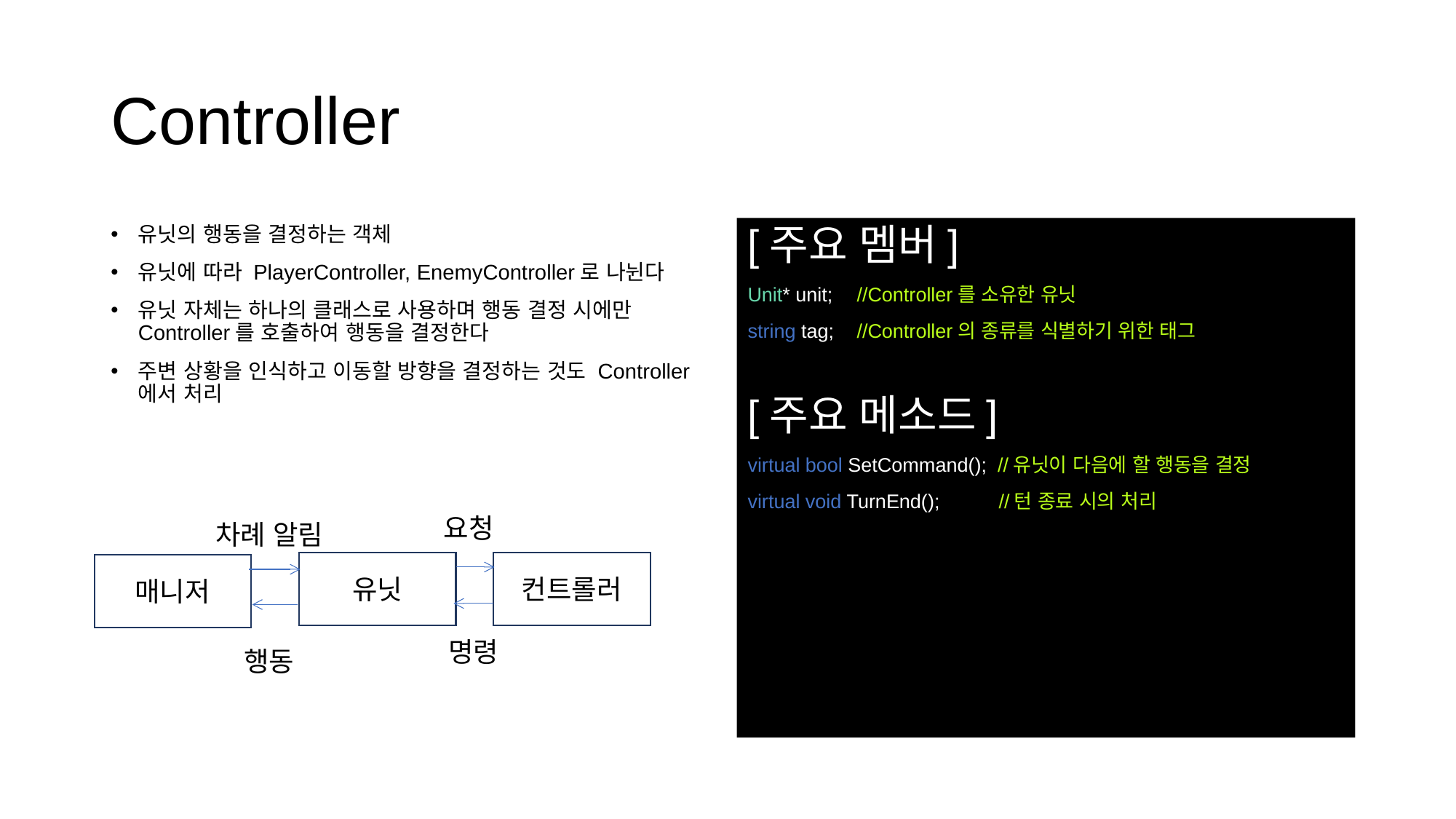

# Controller
유닛의 행동을 결정하는 객체
유닛에 따라 PlayerController, EnemyController로 나뉜다
유닛 자체는 하나의 클래스로 사용하며 행동 결정 시에만 Controller를 호출하여 행동을 결정한다
주변 상황을 인식하고 이동할 방향을 결정하는 것도 Controller에서 처리
[주요 멤버]
Unit* unit;	//Controller를 소유한 유닛
string tag;	//Controller의 종류를 식별하기 위한 태그

[주요 메소드]
virtual bool SetCommand();  //유닛이 다음에 할 행동을 결정
virtual void TurnEnd();	      //턴 종료 시의 처리

요청
차례 알림
유닛
컨트롤러
매니저
명령
행동